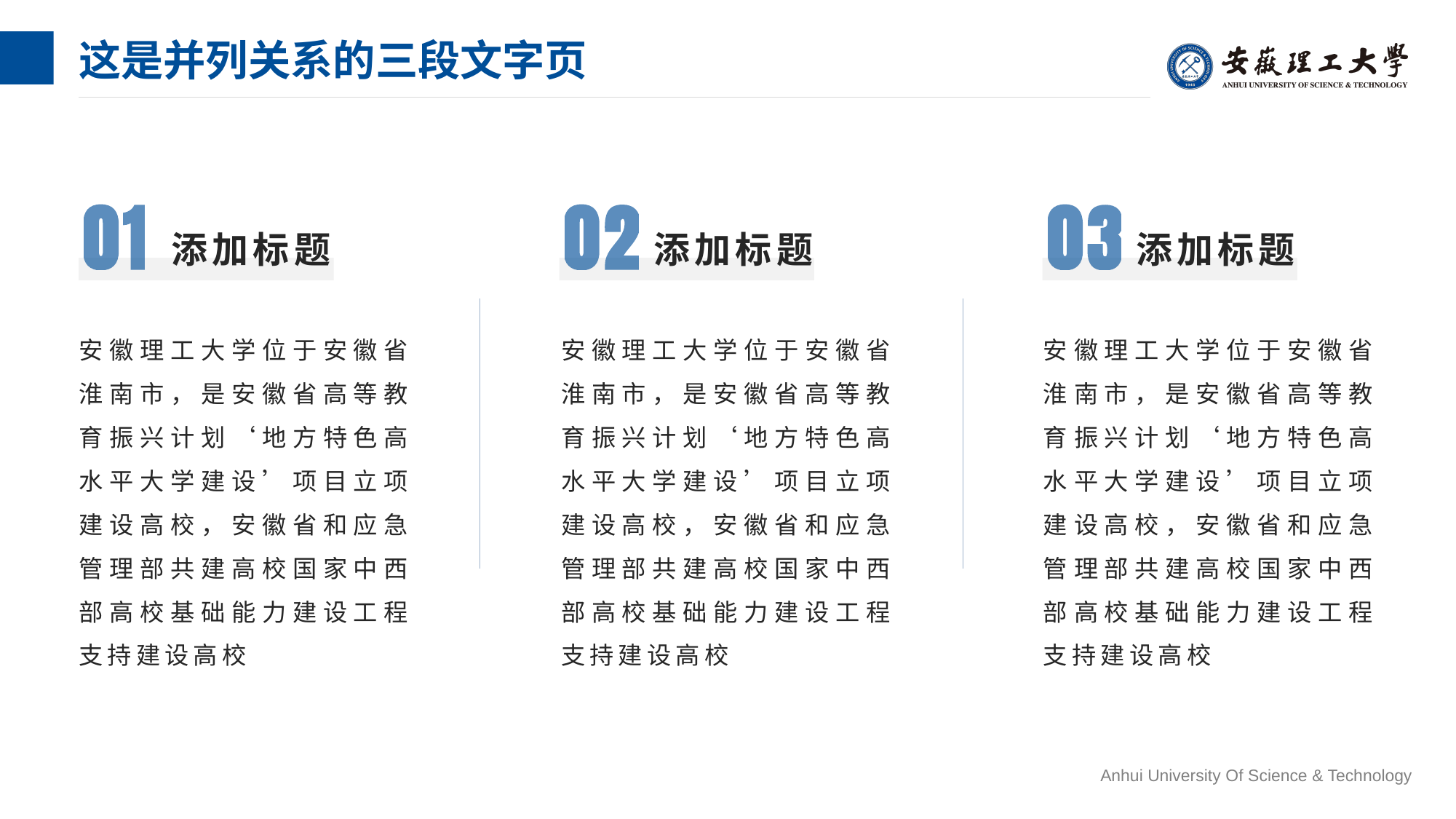

# 这是并列关系的三段文字页
01
02
03
添加标题
添加标题
添加标题

安徽理工大学位于安徽省淮南市，是安徽省高等教育振兴计划‘地方特色高水平大学建设’项目立项建设高校，安徽省和应急管理部共建高校国家中西部高校基础能力建设工程支持建设高校
安徽理工大学位于安徽省淮南市，是安徽省高等教育振兴计划‘地方特色高水平大学建设’项目立项建设高校，安徽省和应急管理部共建高校国家中西部高校基础能力建设工程支持建设高校
安徽理工大学位于安徽省淮南市，是安徽省高等教育振兴计划‘地方特色高水平大学建设’项目立项建设高校，安徽省和应急管理部共建高校国家中西部高校基础能力建设工程支持建设高校